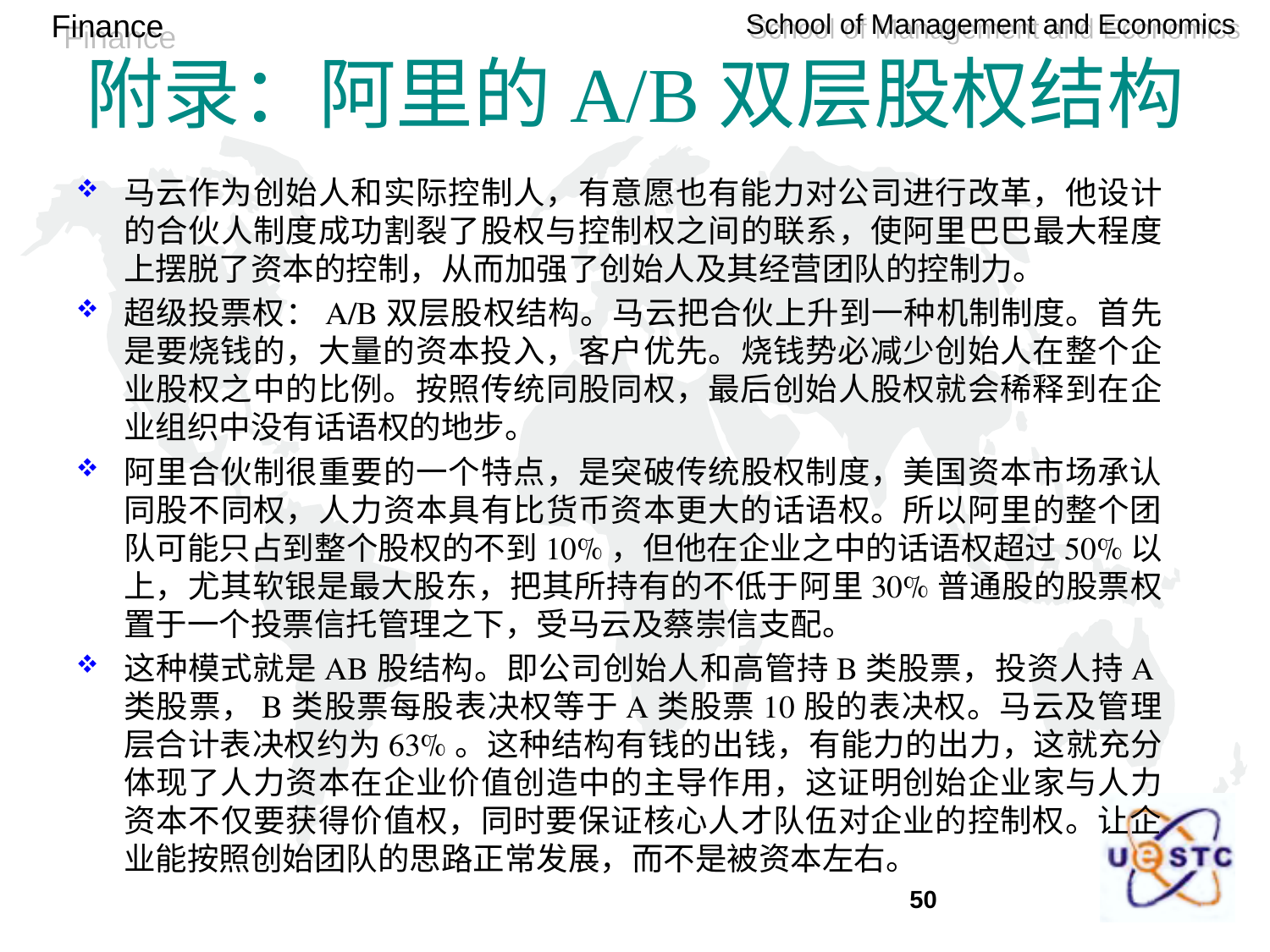

# 附录：阿里的A/B双层股权结构
马云作为创始人和实际控制人，有意愿也有能力对公司进行改革，他设计的合伙人制度成功割裂了股权与控制权之间的联系，使阿里巴巴最大程度上摆脱了资本的控制，从而加强了创始人及其经营团队的控制力。
超级投票权：A/B双层股权结构。马云把合伙上升到一种机制制度。首先是要烧钱的，大量的资本投入，客户优先。烧钱势必减少创始人在整个企业股权之中的比例。按照传统同股同权，最后创始人股权就会稀释到在企业组织中没有话语权的地步。
阿里合伙制很重要的一个特点，是突破传统股权制度，美国资本市场承认同股不同权，人力资本具有比货币资本更大的话语权。所以阿里的整个团队可能只占到整个股权的不到10%，但他在企业之中的话语权超过50%以上，尤其软银是最大股东，把其所持有的不低于阿里30%普通股的股票权置于一个投票信托管理之下，受马云及蔡崇信支配。
这种模式就是AB股结构。即公司创始人和高管持B类股票，投资人持A类股票，B类股票每股表决权等于A类股票10股的表决权。马云及管理层合计表决权约为63%。这种结构有钱的出钱，有能力的出力，这就充分体现了人力资本在企业价值创造中的主导作用，这证明创始企业家与人力资本不仅要获得价值权，同时要保证核心人才队伍对企业的控制权。让企业能按照创始团队的思路正常发展，而不是被资本左右。